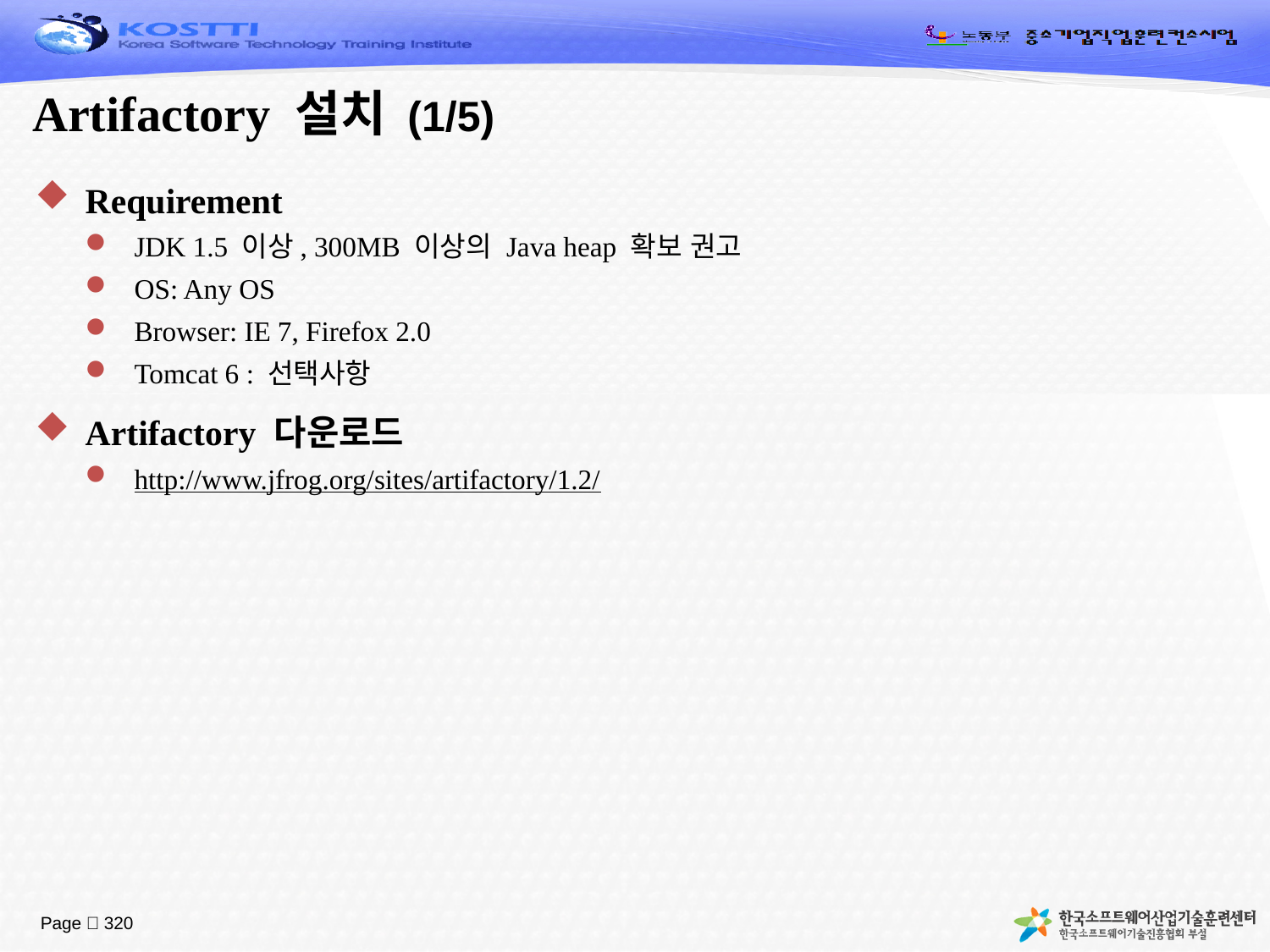

# Artifactory 설치 (1/5)
Requirement
JDK 1.5 이상, 300MB 이상의 Java heap 확보 권고
OS: Any OS
Browser: IE 7, Firefox 2.0
Tomcat 6 : 선택사항
Artifactory 다운로드
http://www.jfrog.org/sites/artifactory/1.2/